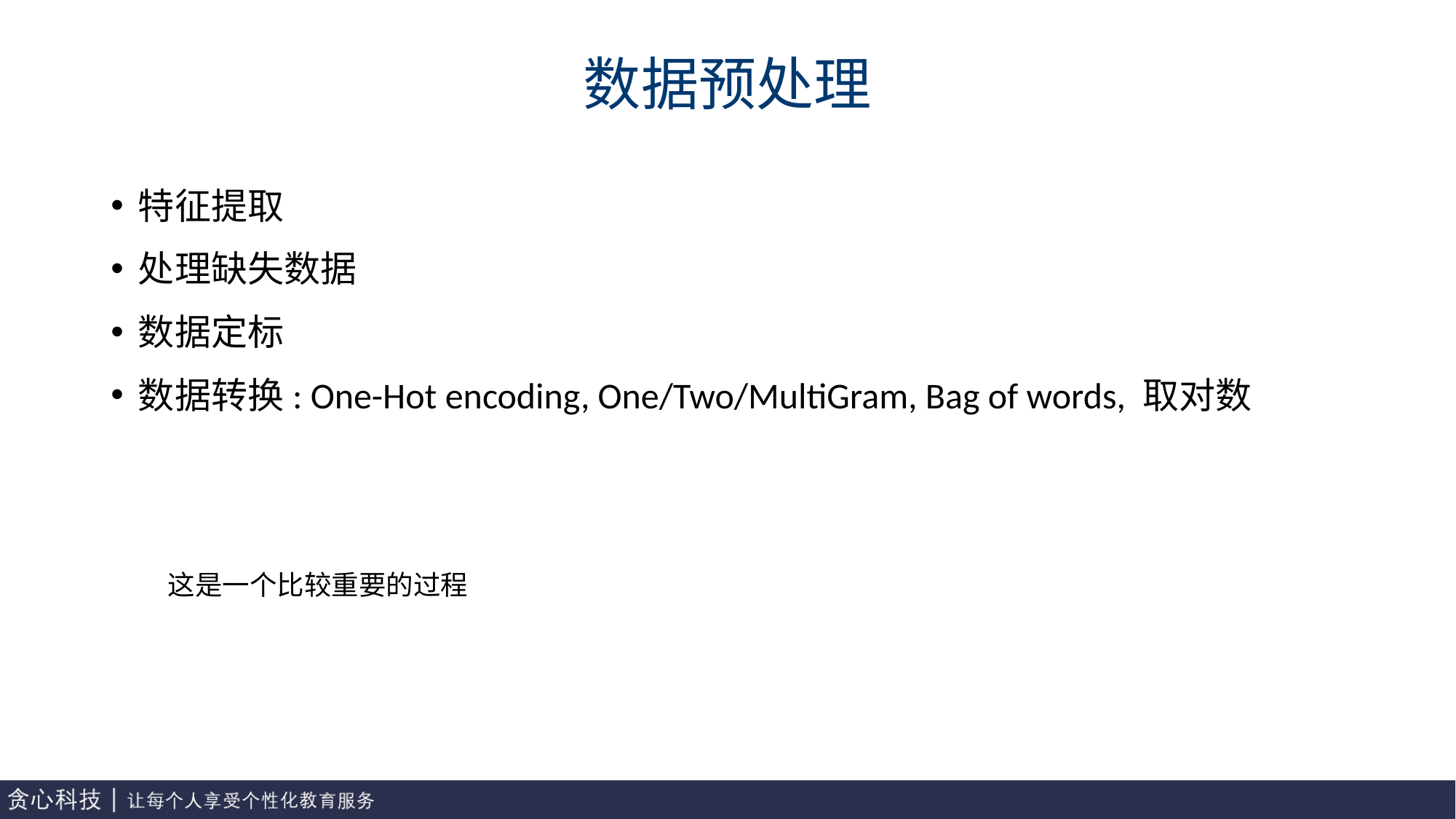

# 数据预处理
特征提取
处理缺失数据
数据定标
数据转换: One-Hot encoding, One/Two/MultiGram, Bag of words, 取对数

这是一个比较重要的过程